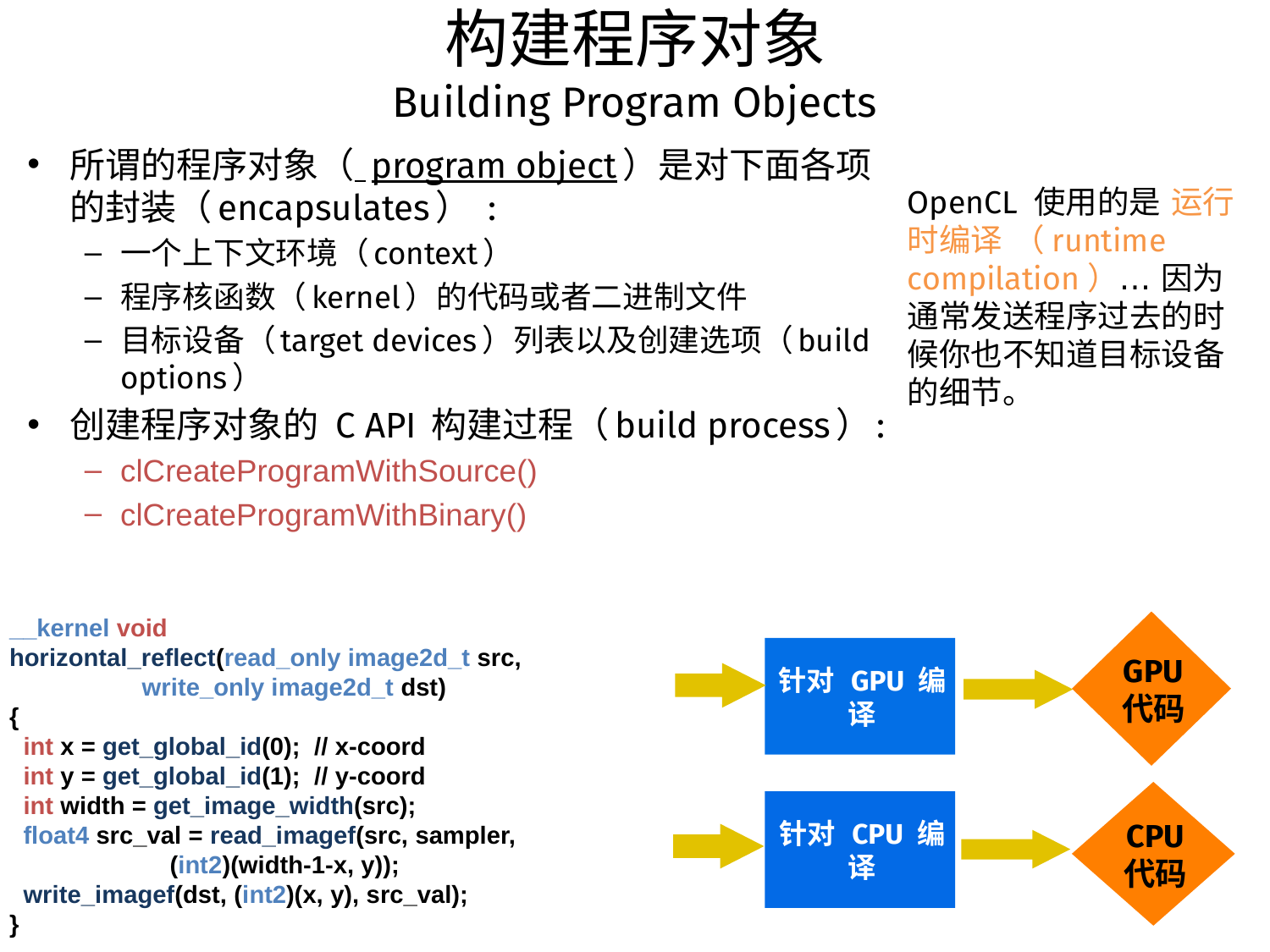

构建程序对象
Building Program Objects
所谓的程序对象（ program object）是对下面各项的封装（encapsulates） :
一个上下文环境（context）
程序核函数（kernel）的代码或者二进制文件
目标设备（target devices）列表以及创建选项（build options）
创建程序对象的 C API 构建过程（build process）:
clCreateProgramWithSource()
clCreateProgramWithBinary()

OpenCL 使用的是 运行时编译 （runtime compilation）… 因为通常发送程序过去的时候你也不知道目标设备的细节。
GPU
代码
__kernel void
horizontal_reflect(read_only image2d_t src,
                   write_only image2d_t dst)
{
  int x = get_global_id(0);  // x-coord
  int y = get_global_id(1);  // y-coord
  int width = get_image_width(src);
  float4 src_val = read_imagef(src, sampler,
                       (int2)(width-1-x, y));
  write_imagef(dst, (int2)(x, y), src_val);
}
针对 GPU 编译
针对 CPU 编译

CPU
代码